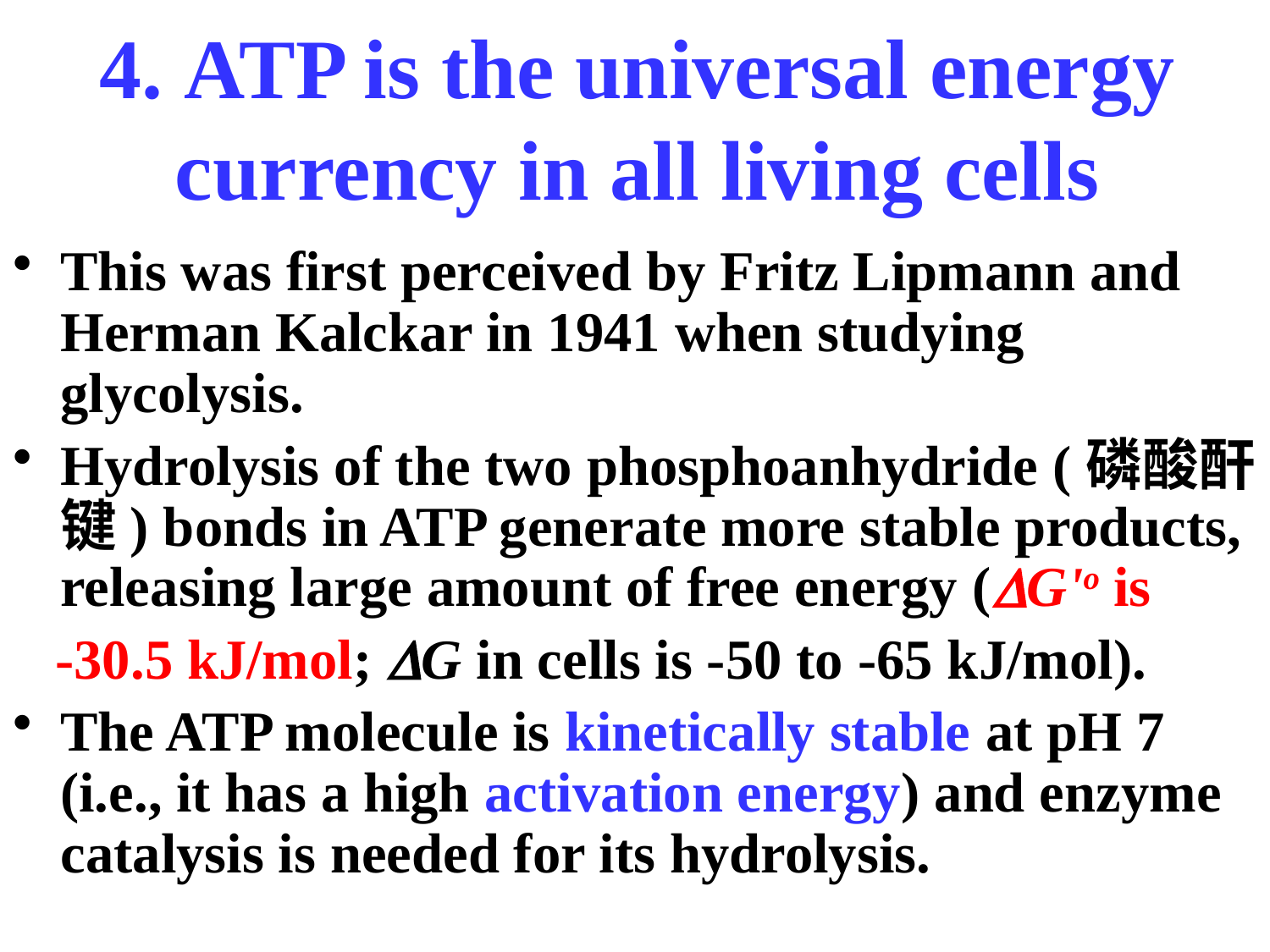

# 4. ATP is the universal energy currency in all living cells
This was first perceived by Fritz Lipmann and Herman Kalckar in 1941 when studying glycolysis.
Hydrolysis of the two phosphoanhydride (磷酸酐键) bonds in ATP generate more stable products, releasing large amount of free energy (ΔG'o is
   -30.5 kJ/mol; ΔG in cells is -50 to -65 kJ/mol).
The ATP molecule is kinetically stable at pH 7 (i.e., it has a high activation energy) and enzyme catalysis is needed for its hydrolysis.